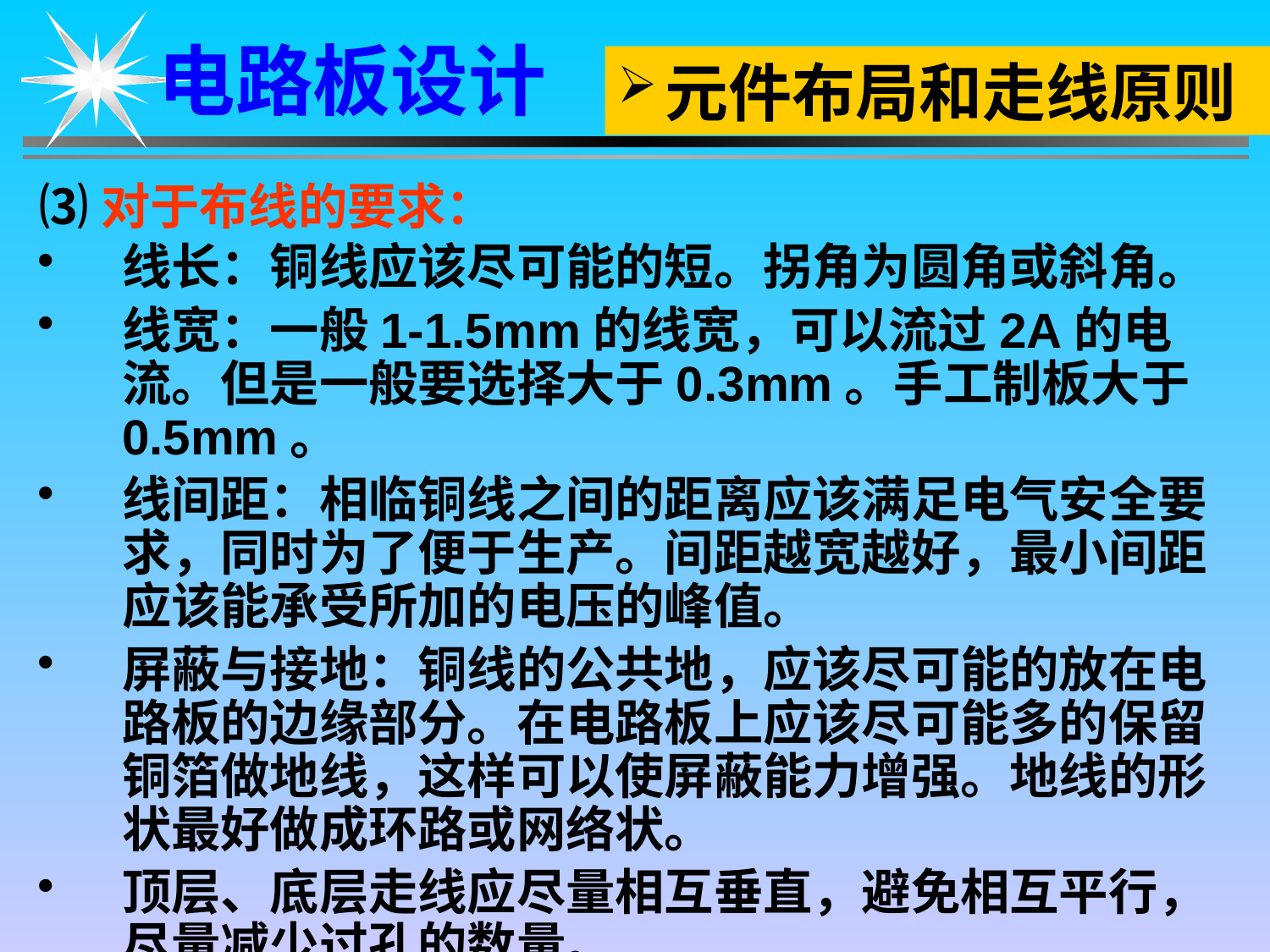

电路板设计
元件布局和走线原则
⑶对于布线的要求：
线长：铜线应该尽可能的短。拐角为圆角或斜角。
线宽：一般1-1.5mm的线宽，可以流过2A的电流。但是一般要选择大于0.3mm。手工制板大于0.5mm。
线间距：相临铜线之间的距离应该满足电气安全要求，同时为了便于生产。间距越宽越好，最小间距应该能承受所加的电压的峰值。
屏蔽与接地：铜线的公共地，应该尽可能的放在电路板的边缘部分。在电路板上应该尽可能多的保留铜箔做地线，这样可以使屏蔽能力增强。地线的形状最好做成环路或网络状。
顶层、底层走线应尽量相互垂直，避免相互平行，尽量减少过孔的数量。